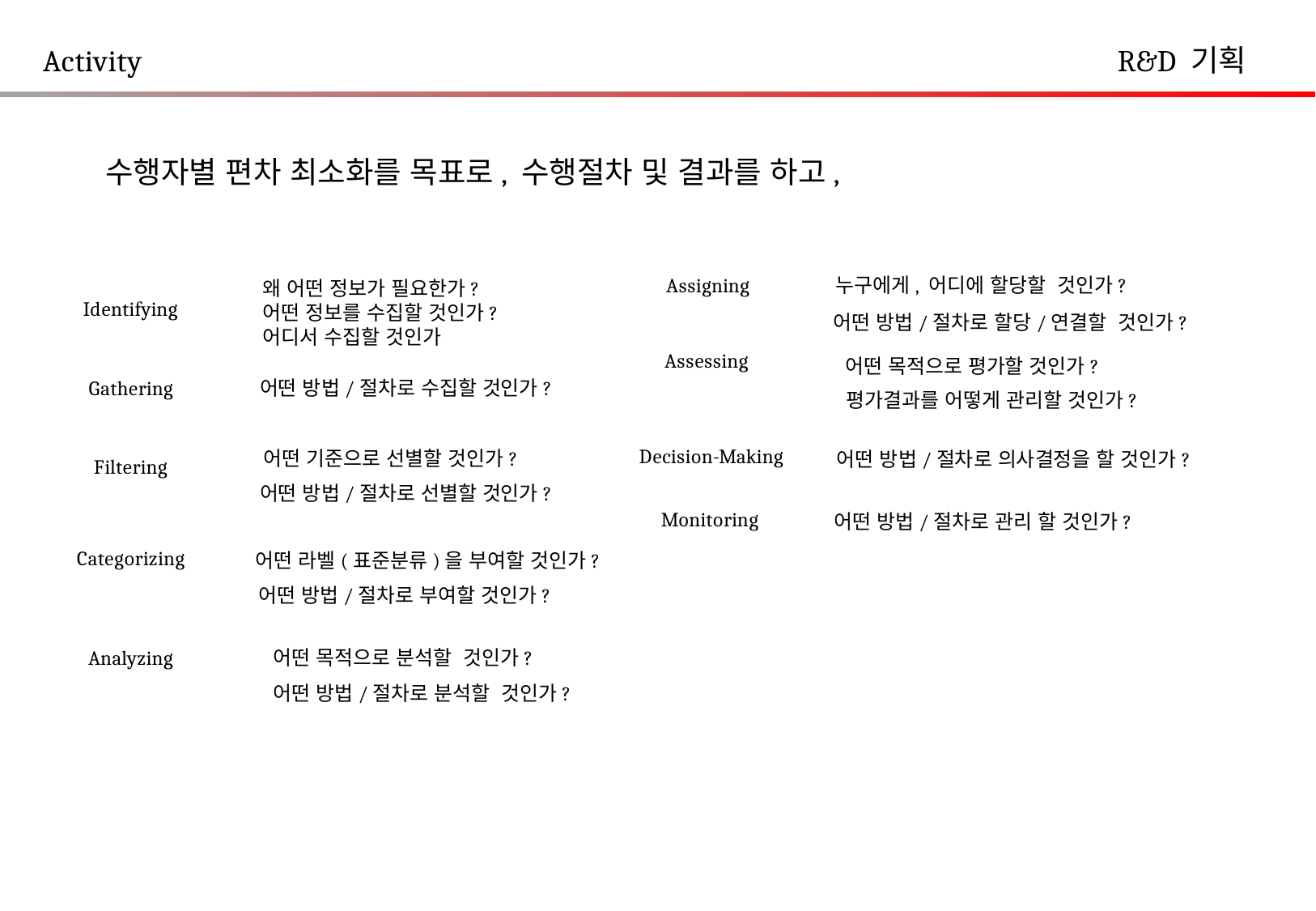

Activity
R&D 기획
수행자별 편차 최소화를 목표로, 수행절차 및 결과를 하고,
Assigning
누구에게, 어디에 할당할  것인가?
왜 어떤 정보가 필요한가?
어떤 정보를 수집할 것인가?
어디서 수집할 것인가
Identifying
어떤 방법/절차로 할당/연결할  것인가?
Assessing
어떤 목적으로 평가할 것인가?
Gathering
어떤 방법/절차로 수집할 것인가?
평가결과를 어떻게 관리할 것인가?
Decision-Making
어떤 기준으로 선별할 것인가?
어떤 방법/절차로 의사결정을 할 것인가?
Filtering
어떤 방법/절차로 선별할 것인가?
Monitoring
어떤 방법/절차로 관리 할 것인가?
Categorizing
어떤 라벨(표준분류)을 부여할 것인가?
어떤 방법/절차로 부여할 것인가?
어떤 목적으로 분석할  것인가?
Analyzing
어떤 방법/절차로 분석할  것인가?